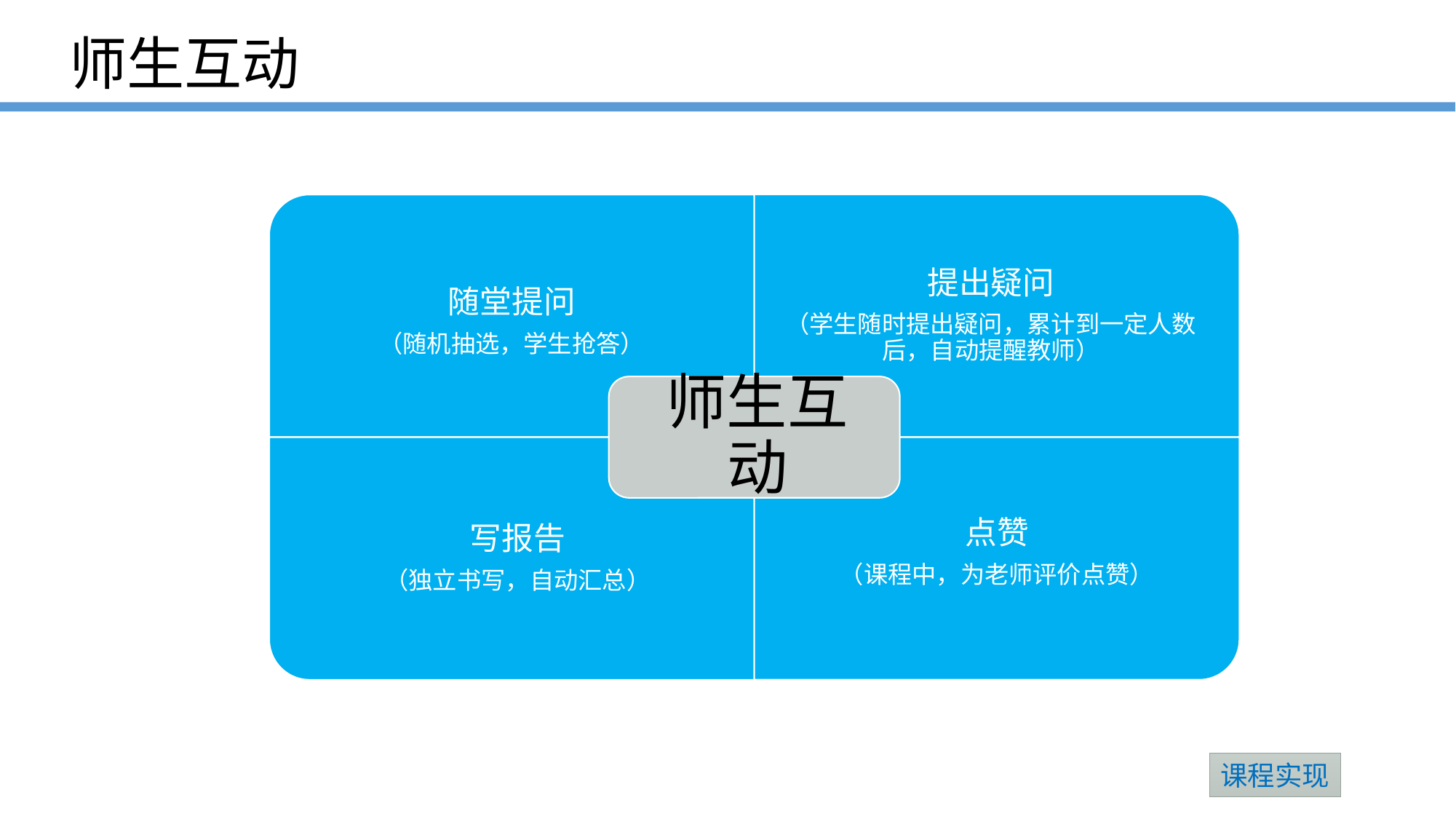

# 师生互动
随堂提问
（随机抽选，学生抢答）
提出疑问
（学生随时提出疑问，累计到一定人数后，自动提醒教师）
写报告
（独立书写，自动汇总）
点赞
（课程中，为老师评价点赞）
师生互动
课程实现